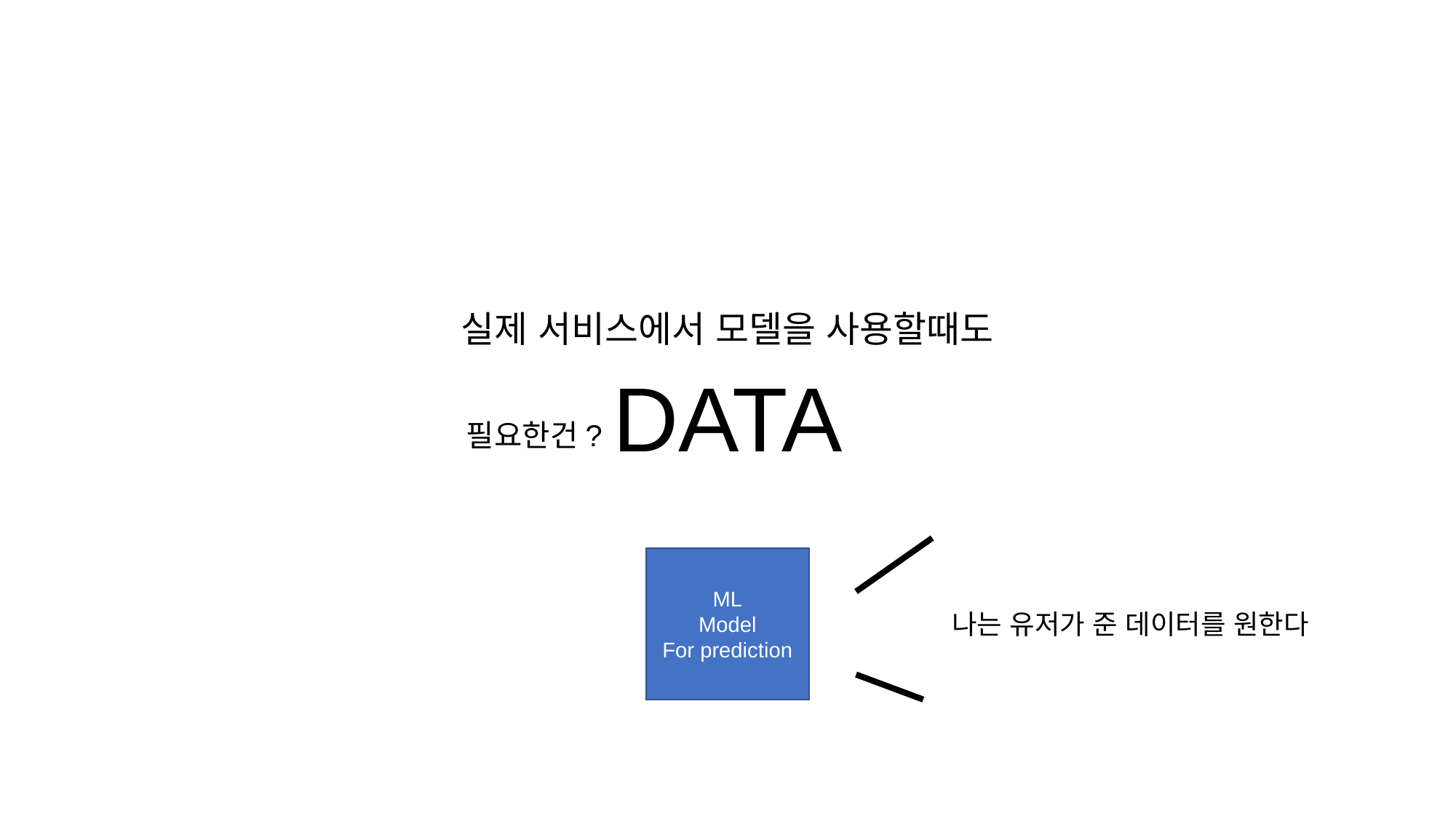

실제 서비스에서 모델을 사용할때도
DATA
필요한건?
ML
Model
For prediction
나는 유저가 준 데이터를 원한다